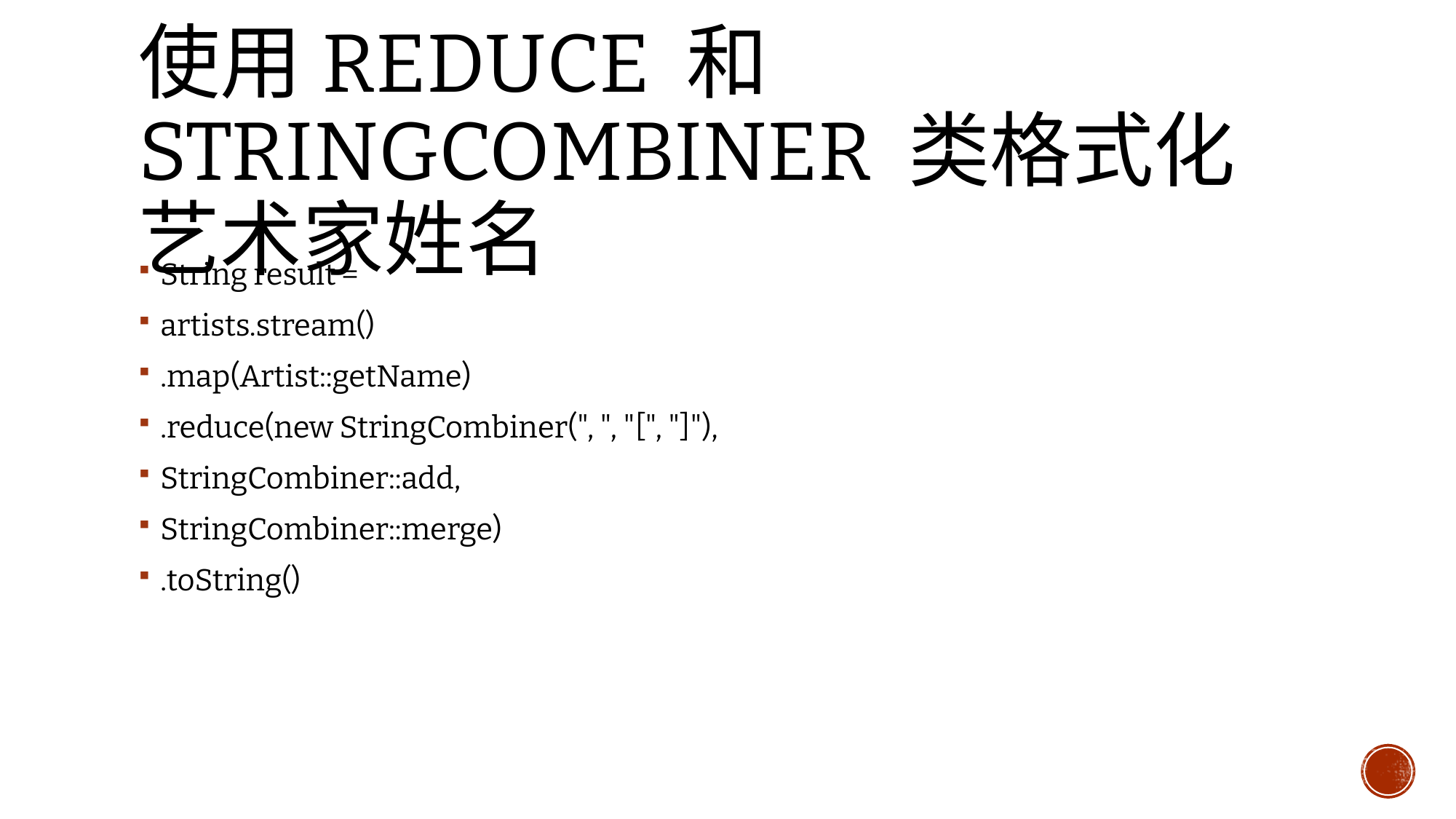

# 使用reduce 和StringCombiner 类格式化艺术家姓名
String result =
artists.stream()
.map(Artist::getName)
.reduce(new StringCombiner(", ", "[", "]"),
StringCombiner::add,
StringCombiner::merge)
.toString()